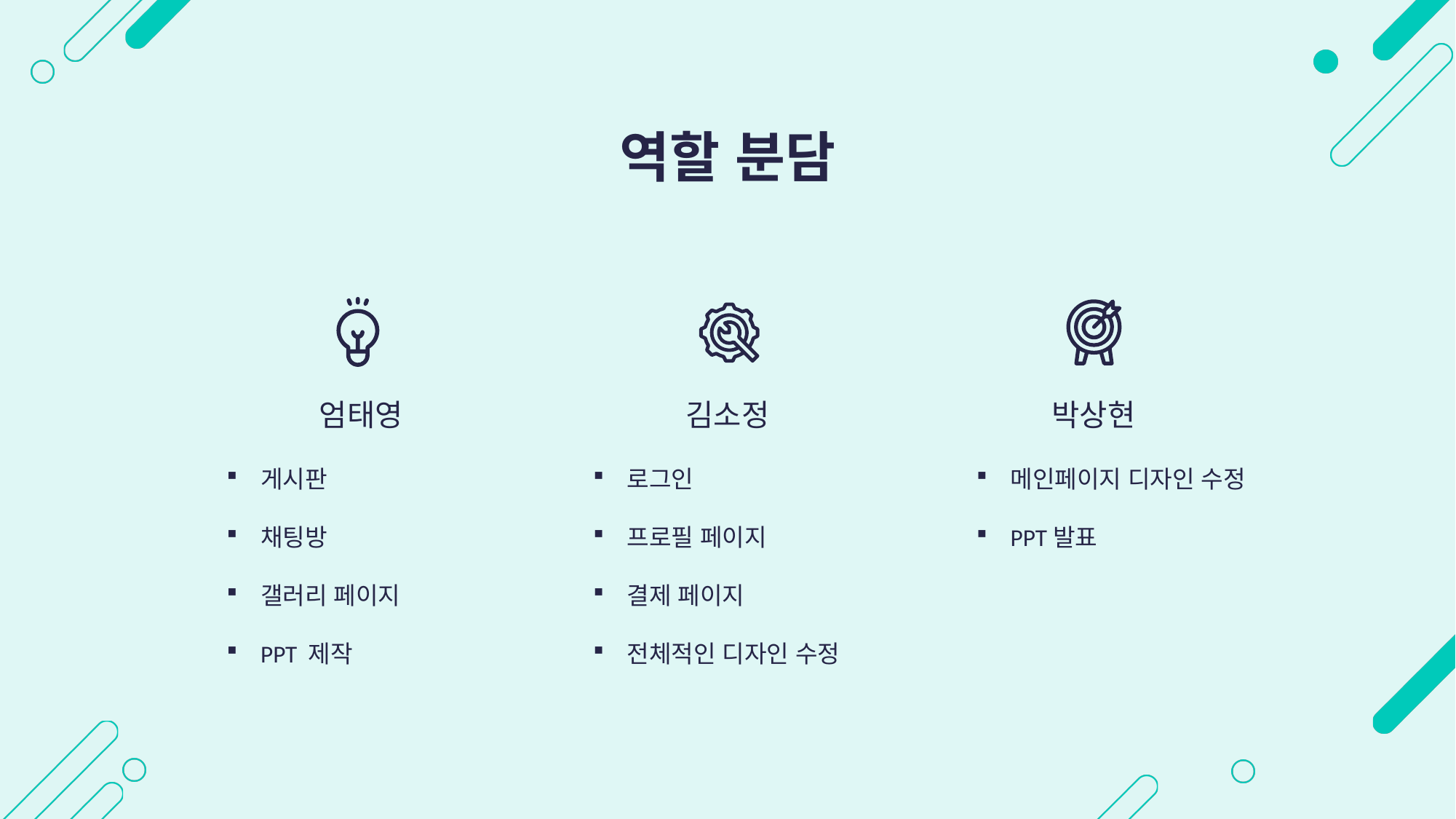

역할 분담

박상현
엄태영
김소정
게시판

채팅방

갤러리 페이지

PPT 제작
로그인

프로필 페이지

결제 페이지

전체적인 디자인 수정
메인페이지 디자인 수정

PPT발표